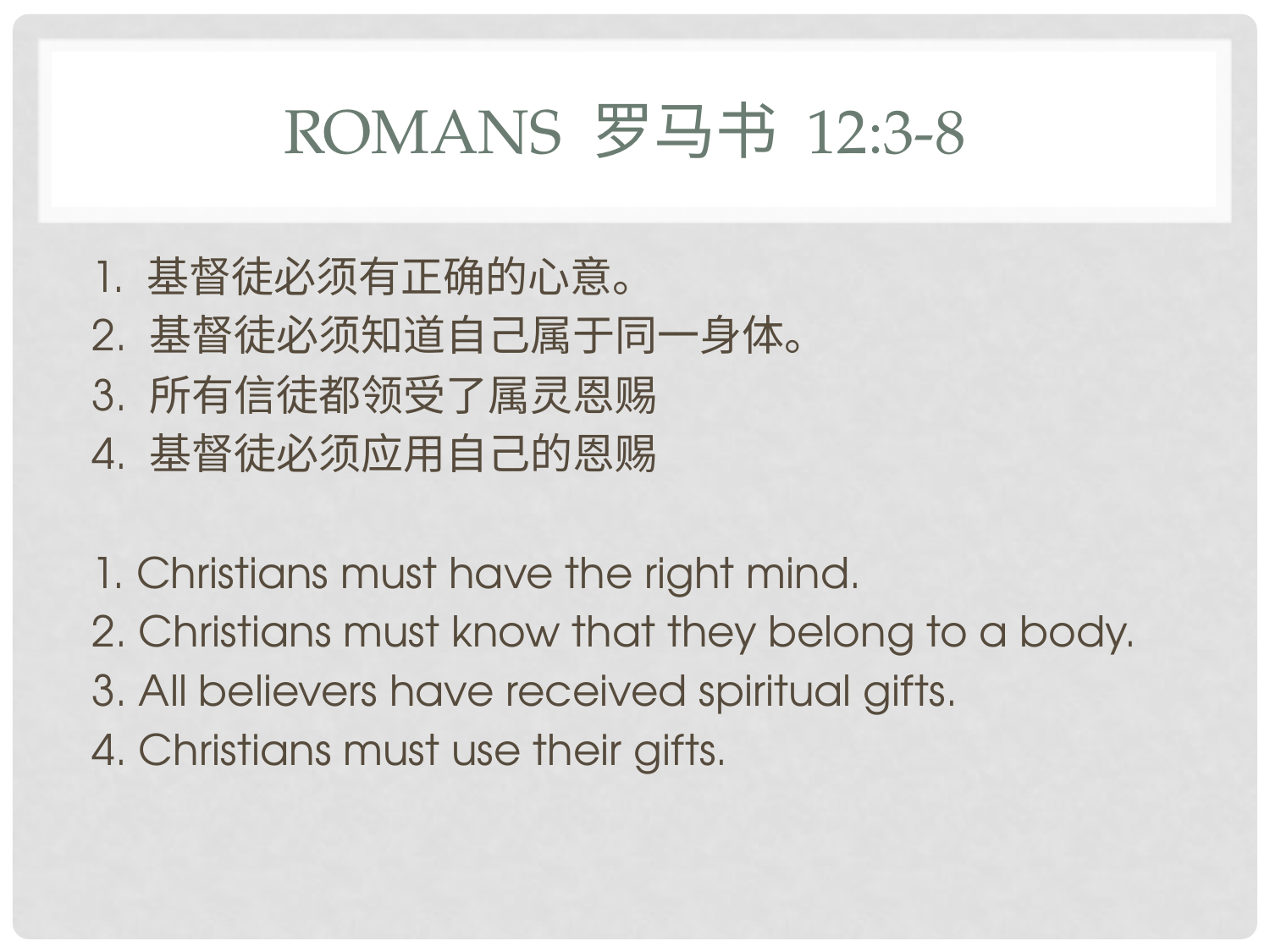

# Romans 罗马书 12:3-8
1. 基督徒必须有正确的心意。
2. 基督徒必须知道自己属于同一身体。
3. 所有信徒都领受了属灵恩赐
4. 基督徒必须应用自己的恩赐

1. Christians must have the right mind.
2. Christians must know that they belong to a body.
3. All believers have received spiritual gifts.
4. Christians must use their gifts.